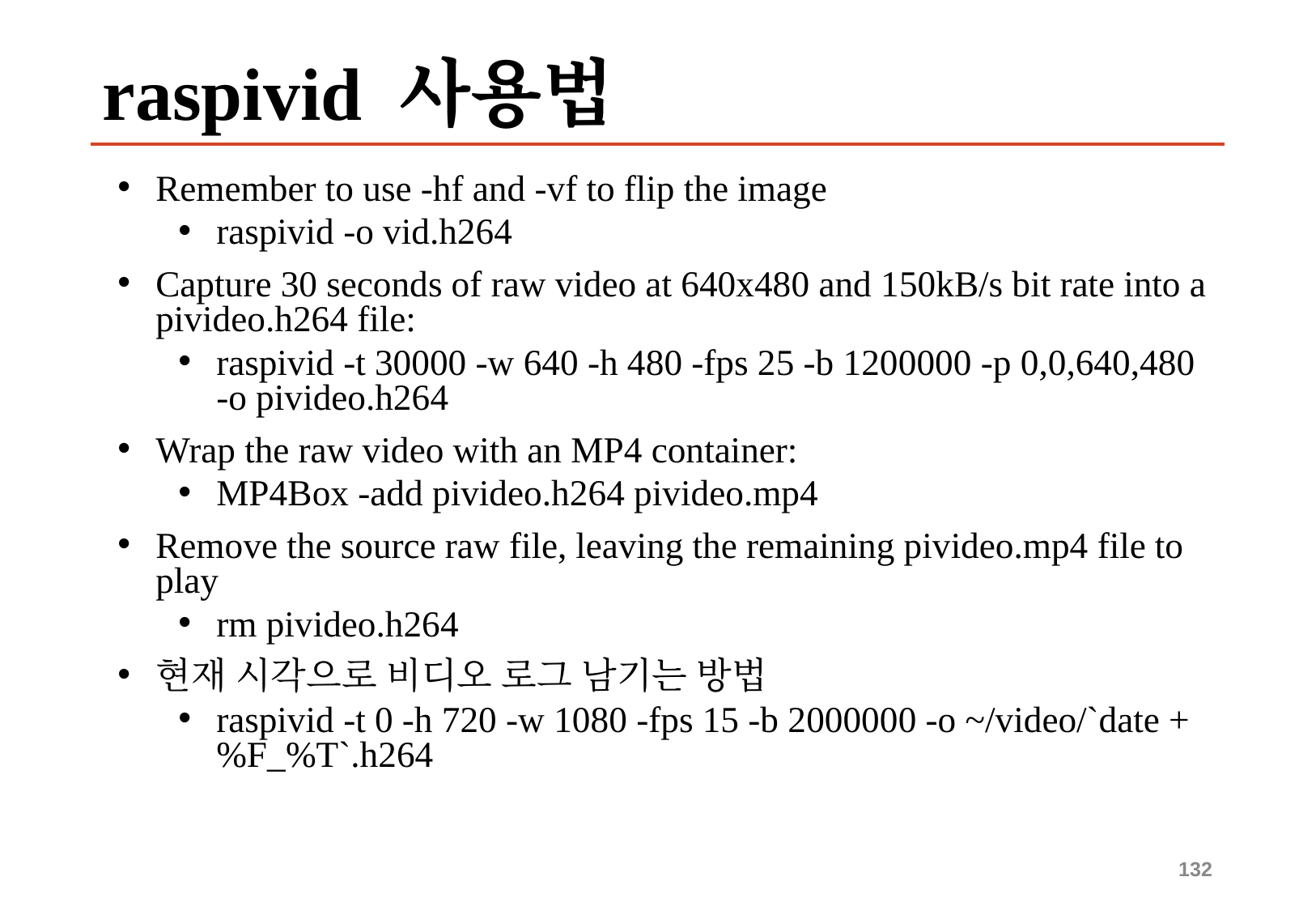

# raspivid 사용법
Remember to use -hf and -vf to flip the image
raspivid -o vid.h264
Capture 30 seconds of raw video at 640x480 and 150kB/s bit rate into a pivideo.h264 file:
raspivid -t 30000 -w 640 -h 480 -fps 25 -b 1200000 -p 0,0,640,480 -o pivideo.h264
Wrap the raw video with an MP4 container:
MP4Box -add pivideo.h264 pivideo.mp4
Remove the source raw file, leaving the remaining pivideo.mp4 file to play
rm pivideo.h264
현재 시각으로 비디오 로그 남기는 방법
raspivid -t 0 -h 720 -w 1080 -fps 15 -b 2000000 -o ~/video/`date +%F_%T`.h264
132